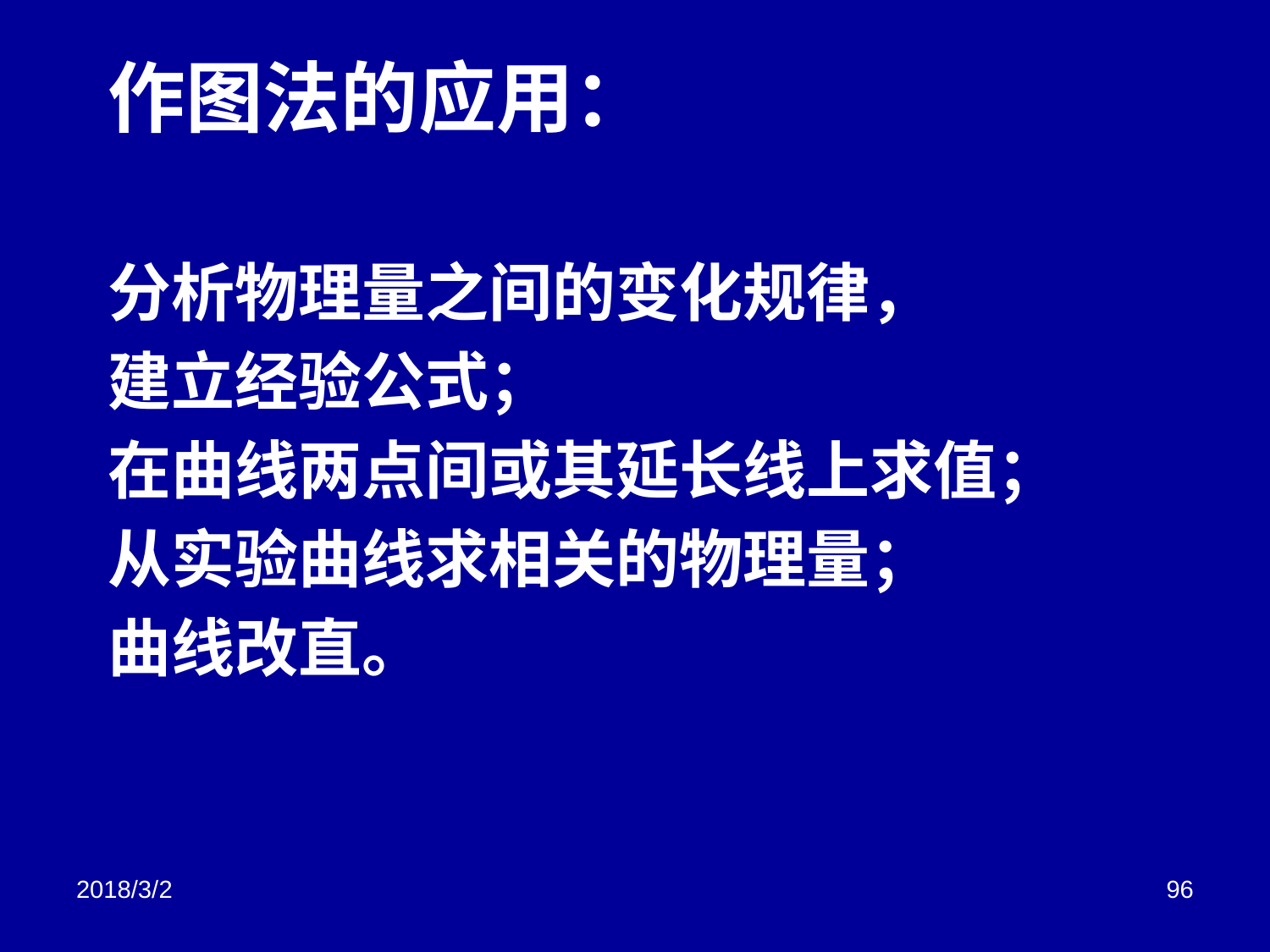

# 作图法的应用：
分析物理量之间的变化规律，
建立经验公式；
在曲线两点间或其延长线上求值；
从实验曲线求相关的物理量；
曲线改直。

2018/3/2
96